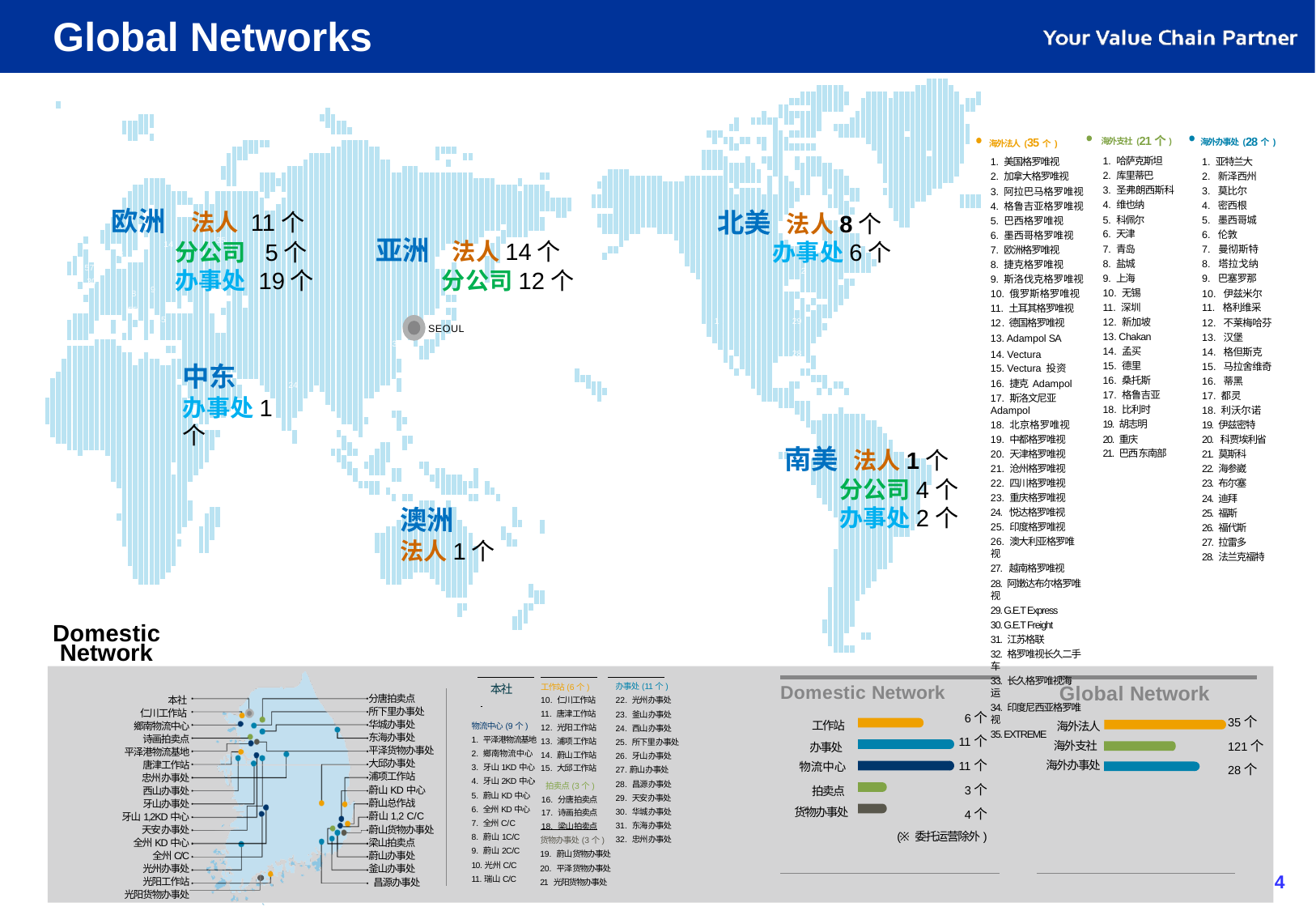

Global Networks

海外支社(21个)
1. 哈萨克斯坦
2. 库里蒂巴
3. 圣弗朗西斯科
4. 维也纳
5. 科佩尔
6. 天津
7. 青岛
8. 盐城
9. 上海
10. 无锡
11. 深圳
12. 新加坡
13. Chakan
14. 孟买
15. 德里
16. 桑托斯
17. 格鲁吉亚
18. 比利时
19. 胡志明
20. 重庆
21. 巴西 东南部

海外办事处(28个)
1. 亚特兰大
2.  新泽西州
3.  莫比尔
4.  密西根
5.  墨西哥城
6.  伦敦
7.  曼彻斯特
8.  塔拉戈纳
9.  巴塞罗那
10.  伊兹米尔
11.  格利维采
12.  不莱梅哈芬
13.  汉堡
14.  格但斯克
15.  马拉舍维奇
16.  蒂黑
17. 都灵
18. 利沃尔诺
19. 伊兹密特
20.  科贾埃利省
21. 莫斯科
22. 海参崴
23. 布尔塞
24. 迪拜
25. 福斯
26. 福代斯
27. 拉雷多
28. 法兰克福特
海外法人(35个)
1. 美国格罗唯视
2. 加拿大格罗唯视
3. 阿拉巴马格罗唯视
4. 格鲁吉亚格罗唯视
5. 巴西格罗唯视
6. 墨西哥格罗唯视
7. 欧洲格罗唯视
8. 捷克格罗唯视
9. 斯洛伐克格罗唯视
10. 俄罗斯格罗唯视
11. 土耳其格罗唯视
12 . 德国格罗唯视
13. Adampol SA
14. Vectura
15. Vectura 投资
16. 捷克 Adampol
17. 斯洛文尼亚 Adampol
18. 北京格罗唯视
19. 中都格罗唯视
20. 天津格罗唯视
21. 沧州格罗唯视
22. 四川格罗唯视
23. 重庆格罗唯视
24.  悦达格罗唯视
25. 印度格罗唯视
26. 澳大利亚格罗唯视
27.  越南格罗唯视
28. 阿嫩达布尔格罗唯视
29. G.E.T Express
30. G.E.T Freight
31. 江苏格联
32. 格罗唯视长久二手车
33. 长久格罗唯视海运
34. 印度尼西亚格罗唯视
35. EXTREME

欧洲   法人 11个
           分公司  5个
           办事处 19个

北美  法人8个
         办事处6个

亚洲   法人14个
           分公司12个

35

14

3

57

2

30

9

8

55

45

1
29

SEOUL

37

28

中东
办事处1个

24

南美  法人1个
         分公司4个
         办事处2个

澳洲
法人1个

Domestic
 Network

Global Network

Domestic Network

办事处(11个)
22. 光州办事处
23. 釜山办事处
24. 西山办事处
25. 所下里办事处
26. 牙山办事处
27.蔚山办事处
28. 昌源办事处
29. 天安办事处
30. 华城办事处
31. 东海办事处
32. 忠州办事处
本社

工作站(6个)
10. 仁川工作站
11. 唐津工作站
12. 光阳工作站
13. 浦项工作站
14. 蔚山工作站
15. 大邱工作站

      拍卖点(3个)
16. 分唐拍卖点
17. 诗画拍卖点
18. 梁山拍卖点

分唐拍卖点
所下里办事处
华城办事处
东海办事处
平泽货物办事处  大邱办事处
浦项工作站
蔚山KD中心
蔚山总作战
蔚山1,2 C/C
蔚山货物办事处  梁山拍卖点
蔚山办事处
釜山办事处
 昌源办事处
本社
仁川工作站
鄉南物流中心
诗画拍卖点
平泽港物流基地
唐津工作站
忠州办事处
西山办事处
牙山办事处
牙山1,2KD中心
天安办事处
全州KD中心
全州C/C
光州办事处
光阳工作站
光阳货物办事处

6个
11个
11个
3个
4个
(※ 委托运营除外)
35个
121个
28个
海外法人
海外支社
海外办事处

工作站

物流中心(9个)
1. 平泽港物流基地
2. 鄉南物流中心
3. 牙山1KD中心
4. 牙山2KD中心
5. 蔚山KD中心
6. 全州KD中心
7. 全州C/C
8. 蔚山1C/C
9. 蔚山2C/C
10.光州C/C
11.瑞山C/C
办事处
物流中心

拍卖点

货物办事处

货物办事处(3个)
19. 蔚山货物办事处
20. 平泽货物办事处
21  光阳货物办事处
4